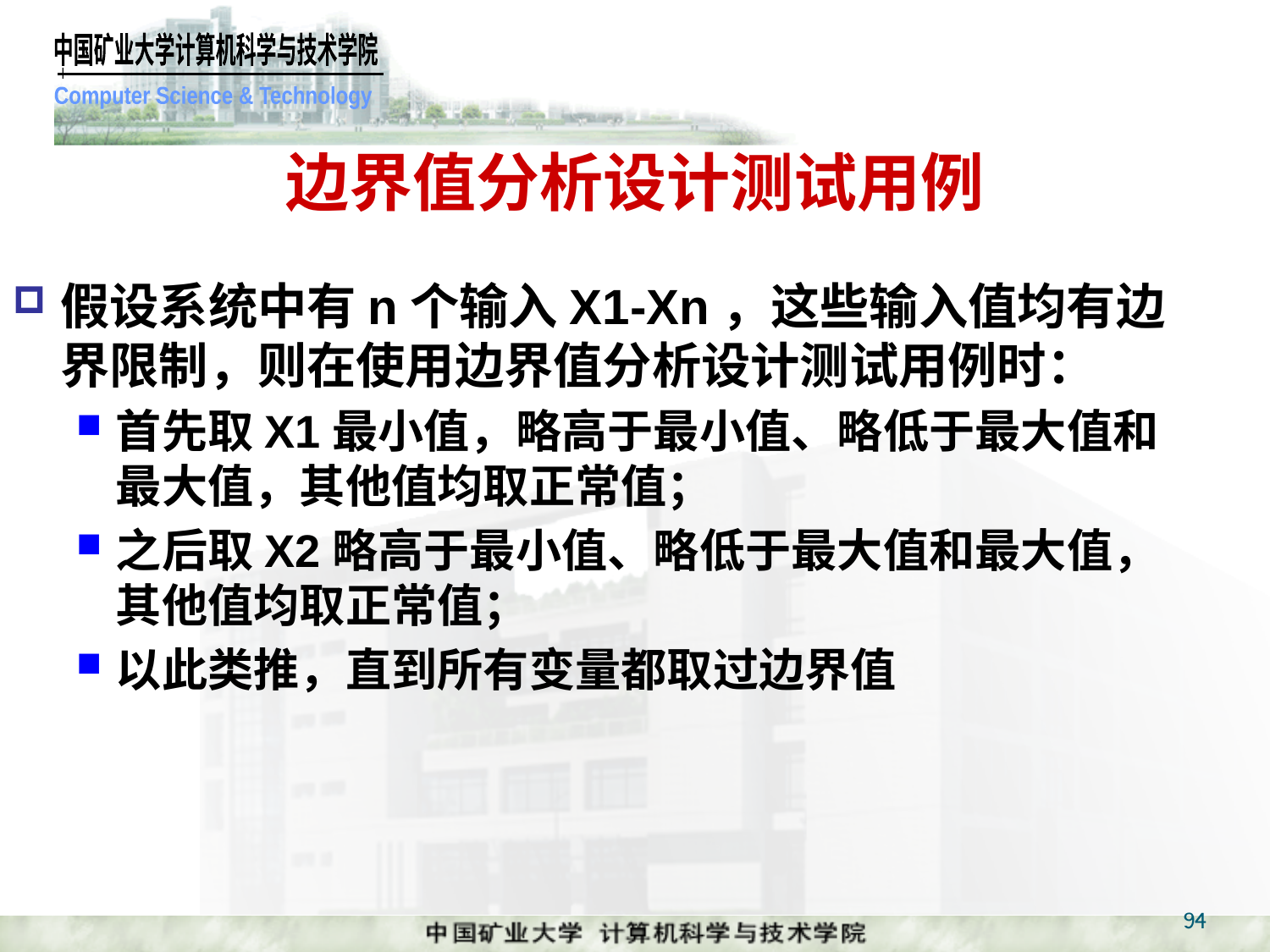

边界值分析设计测试用例
假设系统中有n个输入X1-Xn，这些输入值均有边界限制，则在使用边界值分析设计测试用例时：
首先取X1最小值，略高于最小值、略低于最大值和最大值，其他值均取正常值；
之后取X2略高于最小值、略低于最大值和最大值，其他值均取正常值；
以此类推，直到所有变量都取过边界值
94